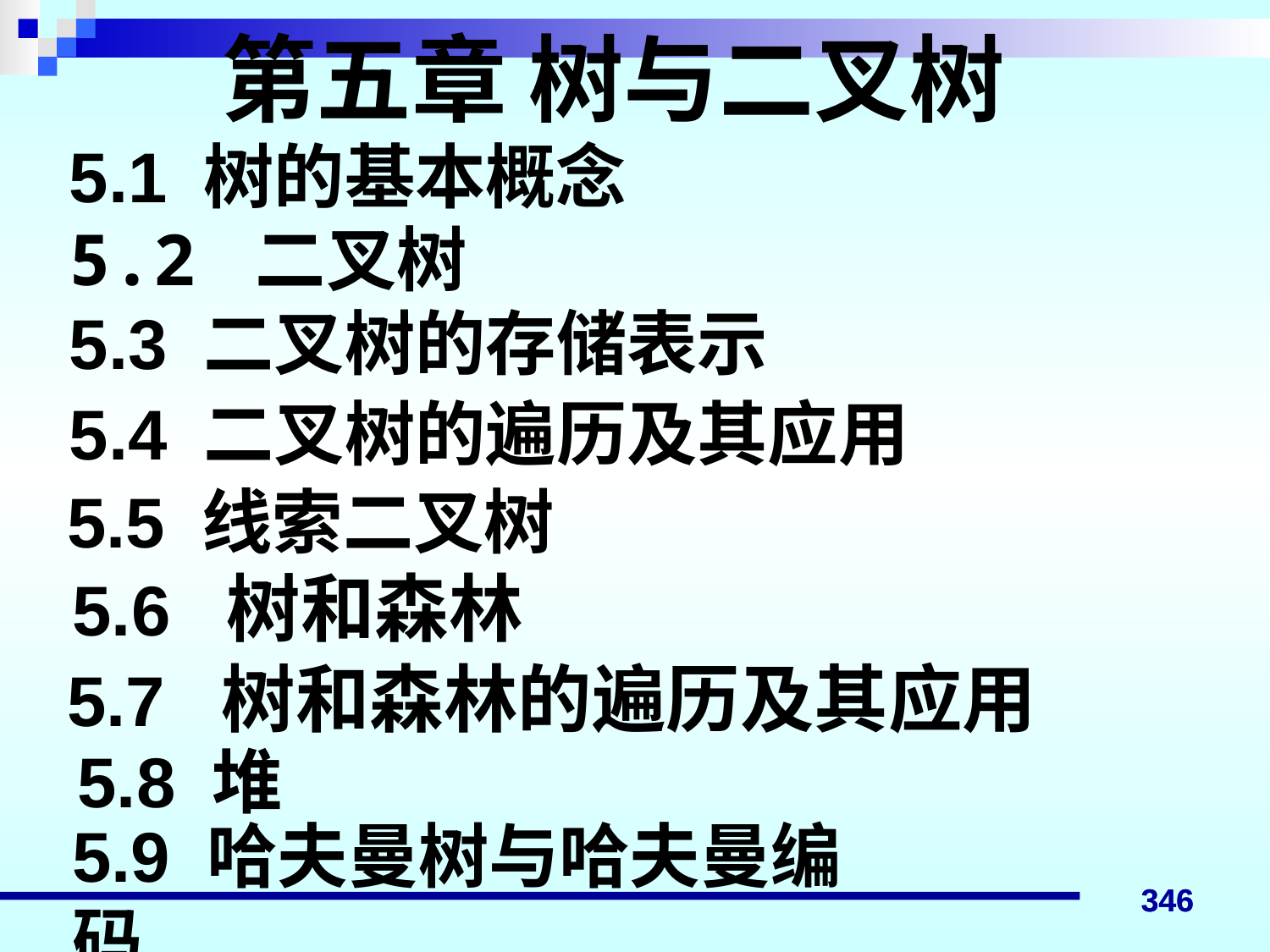

# 第五章 树与二叉树
5.1 树的基本概念
5.2 二叉树
5.3 二叉树的存储表示
5.4 二叉树的遍历及其应用
5.5 线索二叉树
5.6  树和森林
5.7  树和森林的遍历及其应用
5.8 堆
5.9 哈夫曼树与哈夫曼编码
346
346